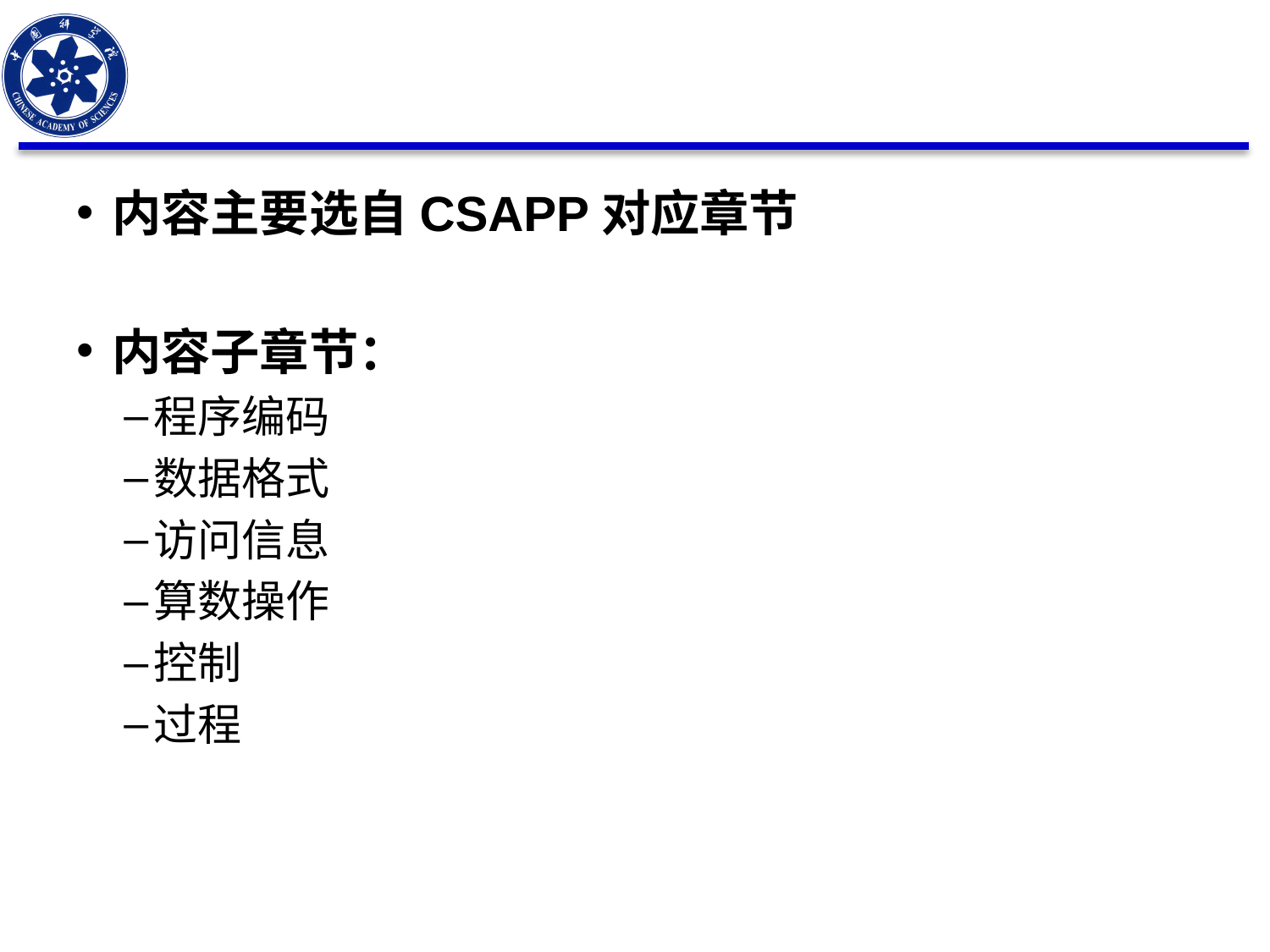

内容主要选自CSAPP对应章节

内容子章节：
程序编码
数据格式
访问信息
算数操作
控制
过程